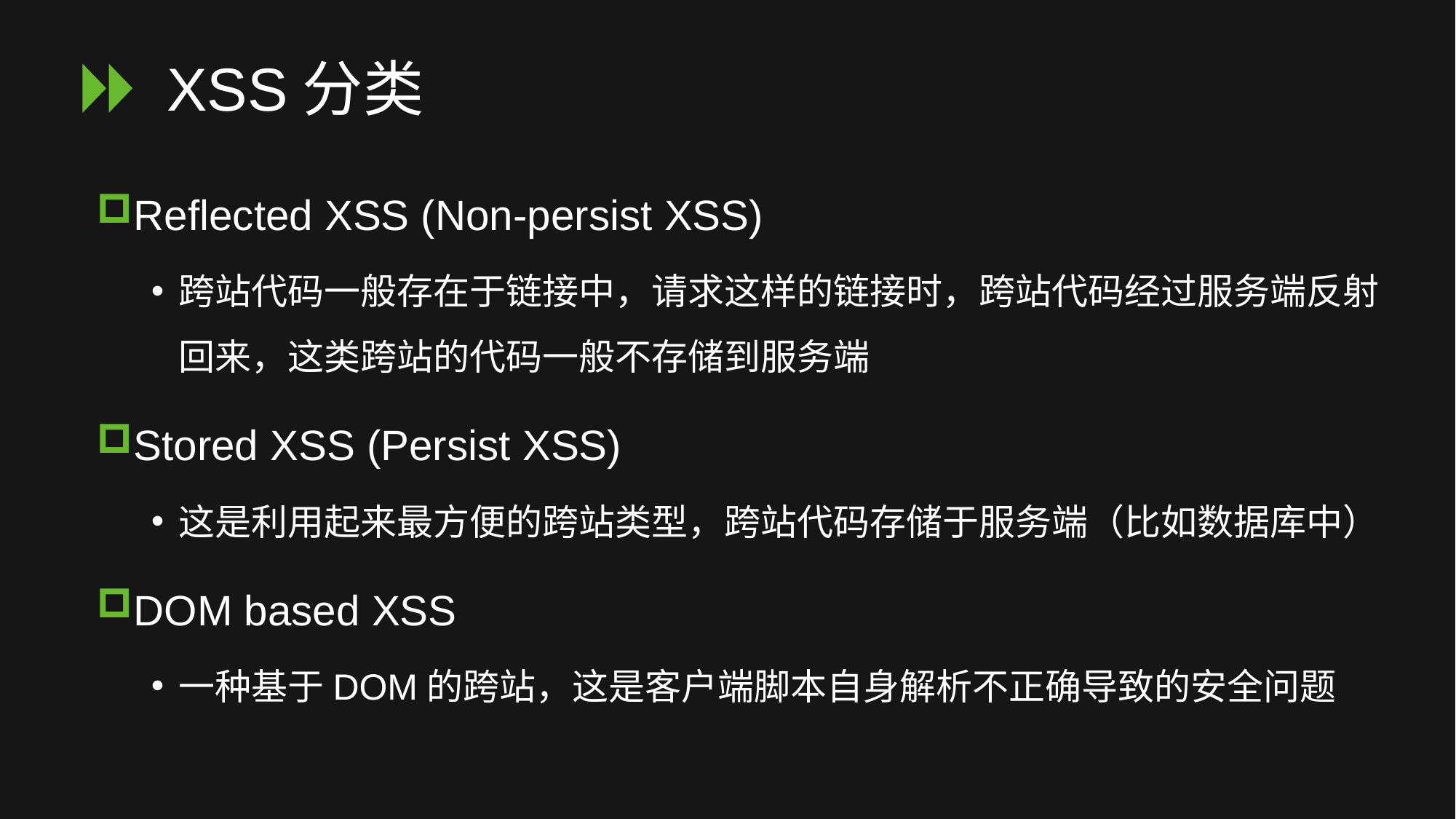

# XSS分类
Reflected XSS (Non-persist XSS)
跨站代码一般存在于链接中，请求这样的链接时，跨站代码经过服务端反射回来，这类跨站的代码一般不存储到服务端
Stored XSS (Persist XSS)
这是利用起来最方便的跨站类型，跨站代码存储于服务端（比如数据库中）
DOM based XSS
一种基于DOM的跨站，这是客户端脚本自身解析不正确导致的安全问题